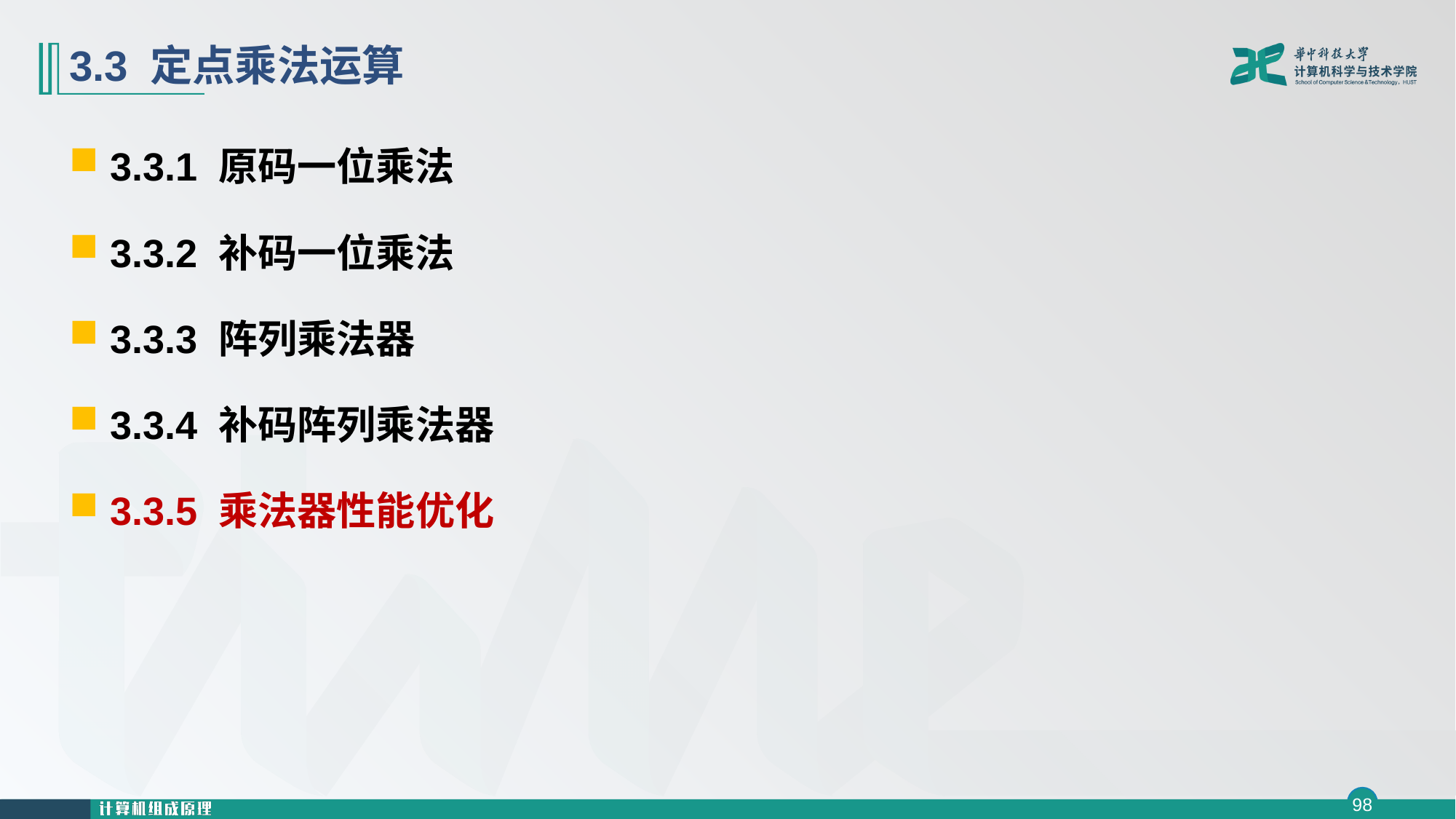

# 3.3 定点乘法运算
3.3.1 原码一位乘法
3.3.2 补码一位乘法
3.3.3 阵列乘法器
3.3.4 补码阵列乘法器
3.3.5 乘法器性能优化